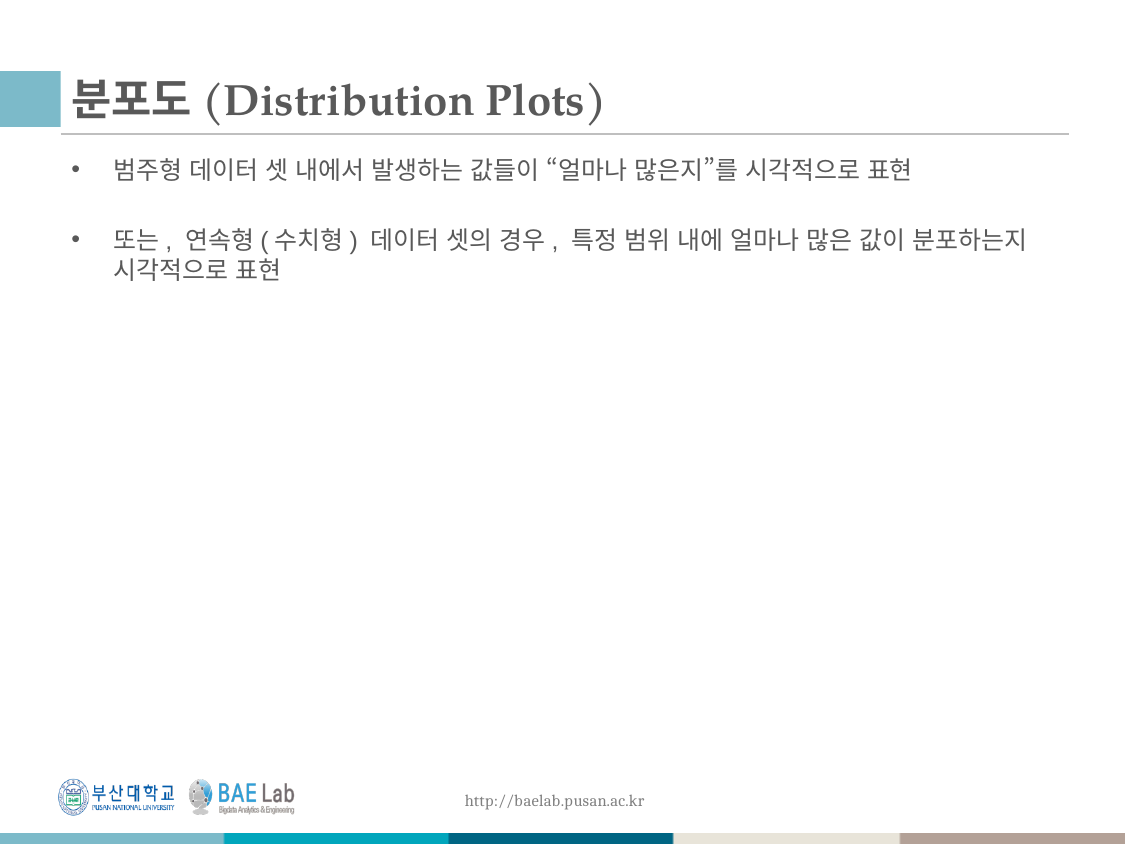

# 분포도(Distribution Plots)
범주형 데이터 셋 내에서 발생하는 값들이 “얼마나 많은지”를 시각적으로 표현

또는, 연속형(수치형) 데이터 셋의 경우, 특정 범위 내에 얼마나 많은 값이 분포하는지 시각적으로 표현